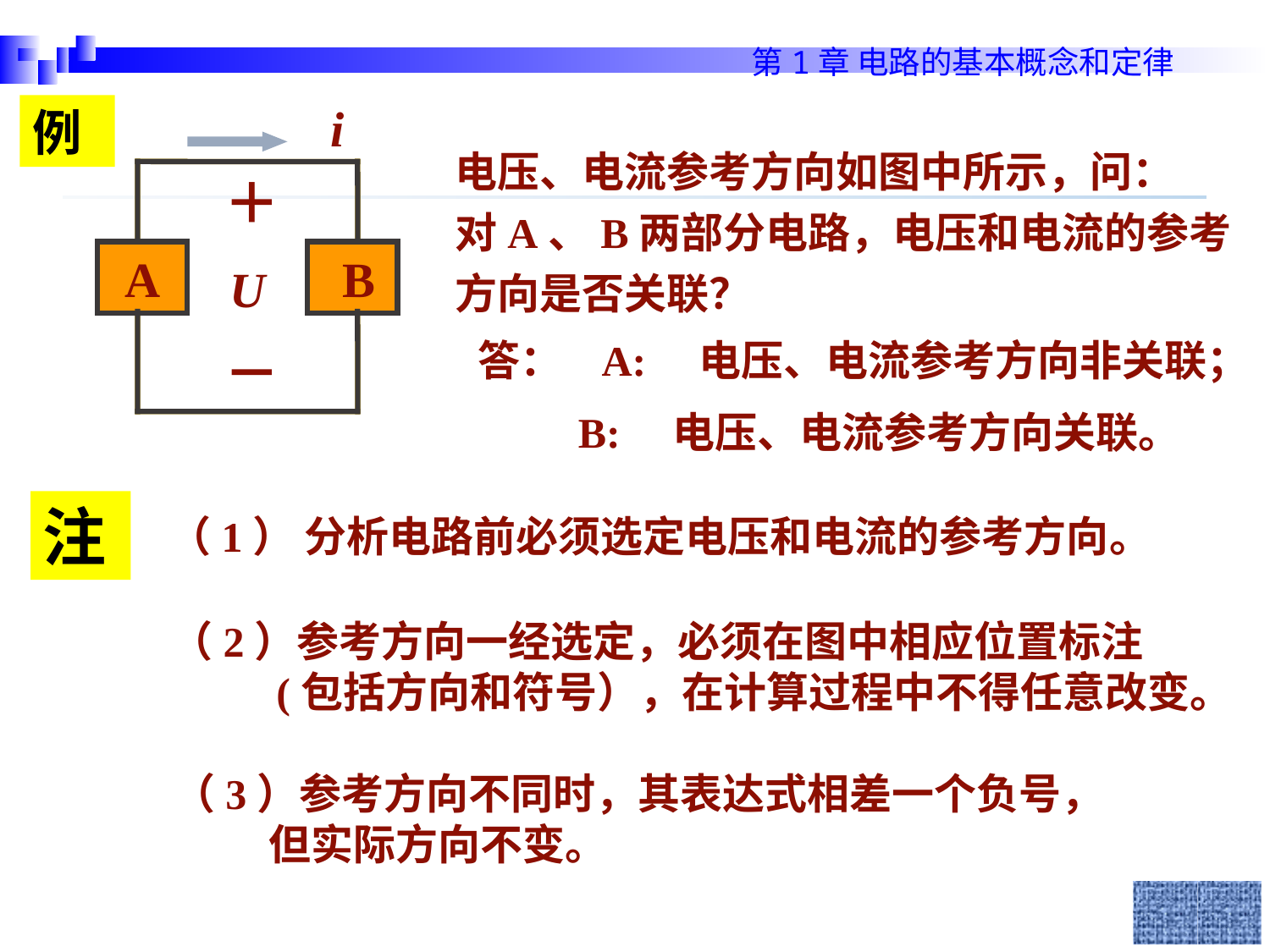

i

＋

A
A
B
 B
U

－

例
电压、电流参考方向如图中所示，问：
对A、B两部分电路，电压和电流的参考
方向是否关联？
答：   A:    电压、电流参考方向非关联；
       B:    电压、电流参考方向关联。
注
（1） 分析电路前必须选定电压和电流的参考方向。
（2）参考方向一经选定，必须在图中相应位置标注
          (包括方向和符号），在计算过程中不得任意改变。
（3）参考方向不同时，其表达式相差一个负号，
         但实际方向不变。